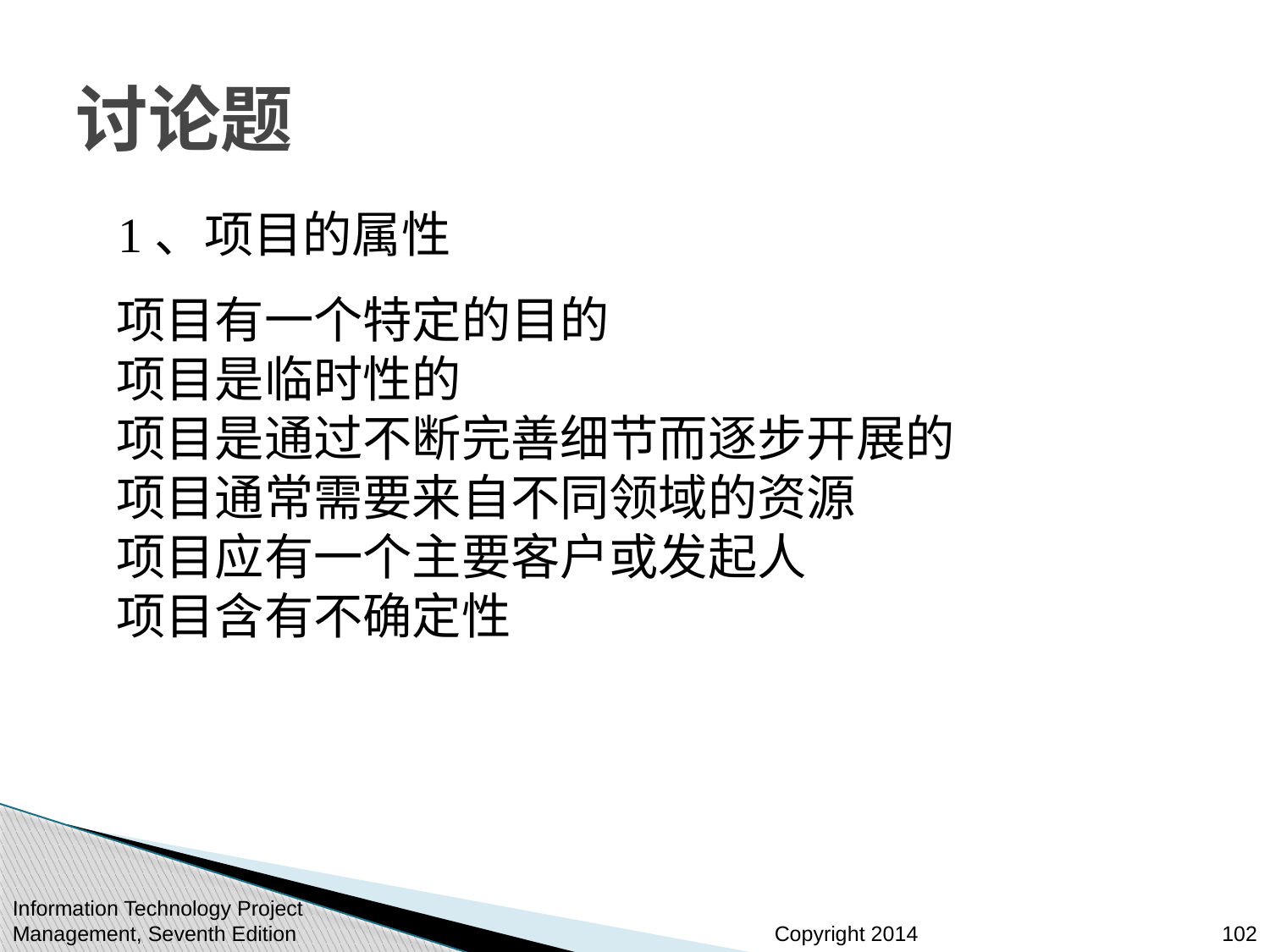

# 讨论题
1、项目的属性
项目有一个特定的目的
项目是临时性的
项目是通过不断完善细节而逐步开展的
项目通常需要来自不同领域的资源
项目应有一个主要客户或发起人
项目含有不确定性
Information Technology Project Management, Seventh Edition
102